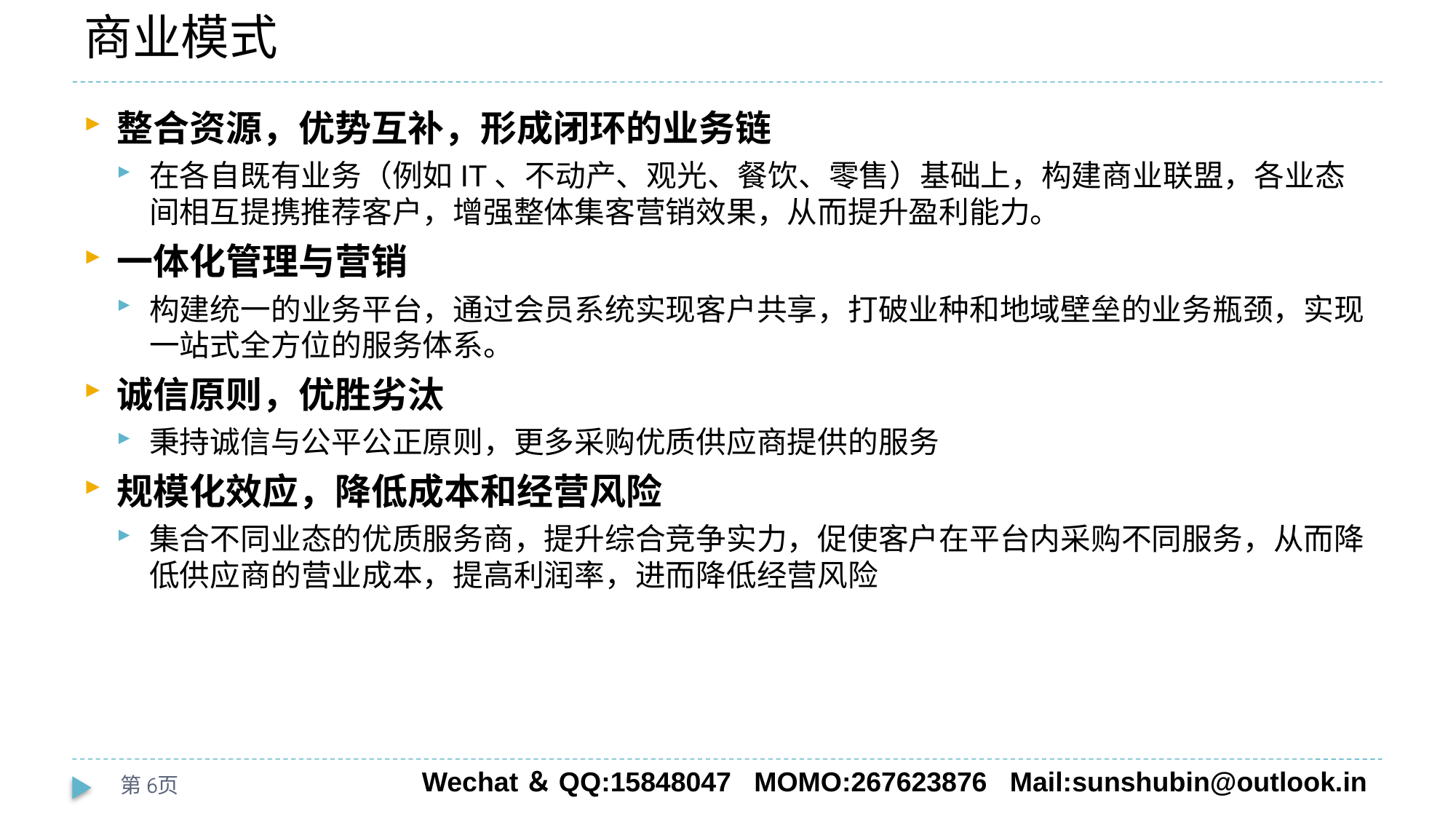

# 商业模式
整合资源，优势互补，形成闭环的业务链
在各自既有业务（例如IT、不动产、观光、餐饮、零售）基础上，构建商业联盟，各业态间相互提携推荐客户，增强整体集客营销效果，从而提升盈利能力。
一体化管理与营销
构建统一的业务平台，通过会员系统实现客户共享，打破业种和地域壁垒的业务瓶颈，实现一站式全方位的服务体系。
诚信原则，优胜劣汰
秉持诚信与公平公正原则，更多采购优质供应商提供的服务
规模化效应，降低成本和经营风险
集合不同业态的优质服务商，提升综合竞争实力，促使客户在平台内采购不同服务，从而降低供应商的营业成本，提高利润率，进而降低经营风险
第6页